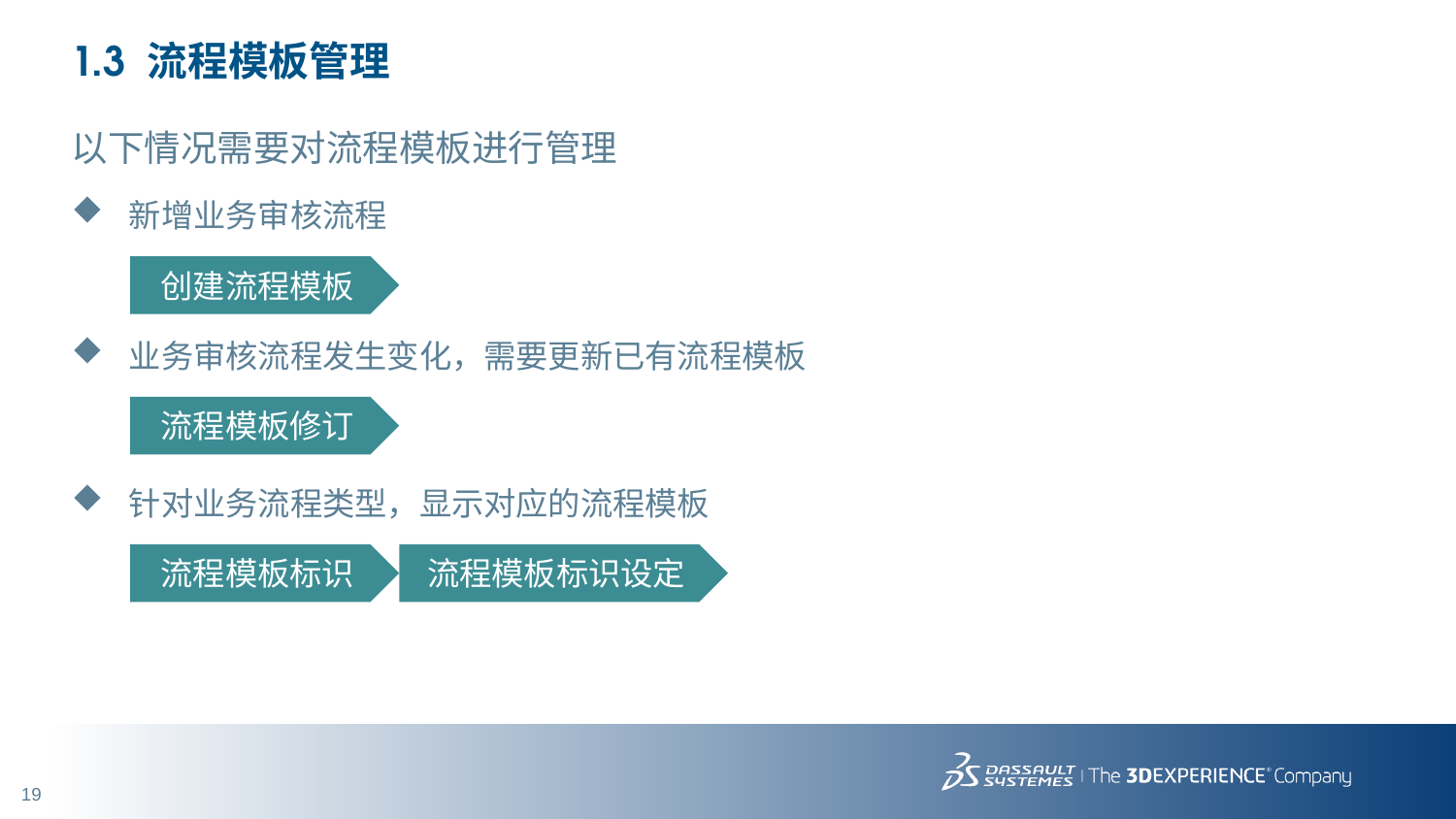

# 1.3 流程模板管理
以下情况需要对流程模板进行管理
新增业务审核流程
创建流程模板
业务审核流程发生变化，需要更新已有流程模板
流程模板修订
针对业务流程类型，显示对应的流程模板
流程模板标识
流程模板标识设定